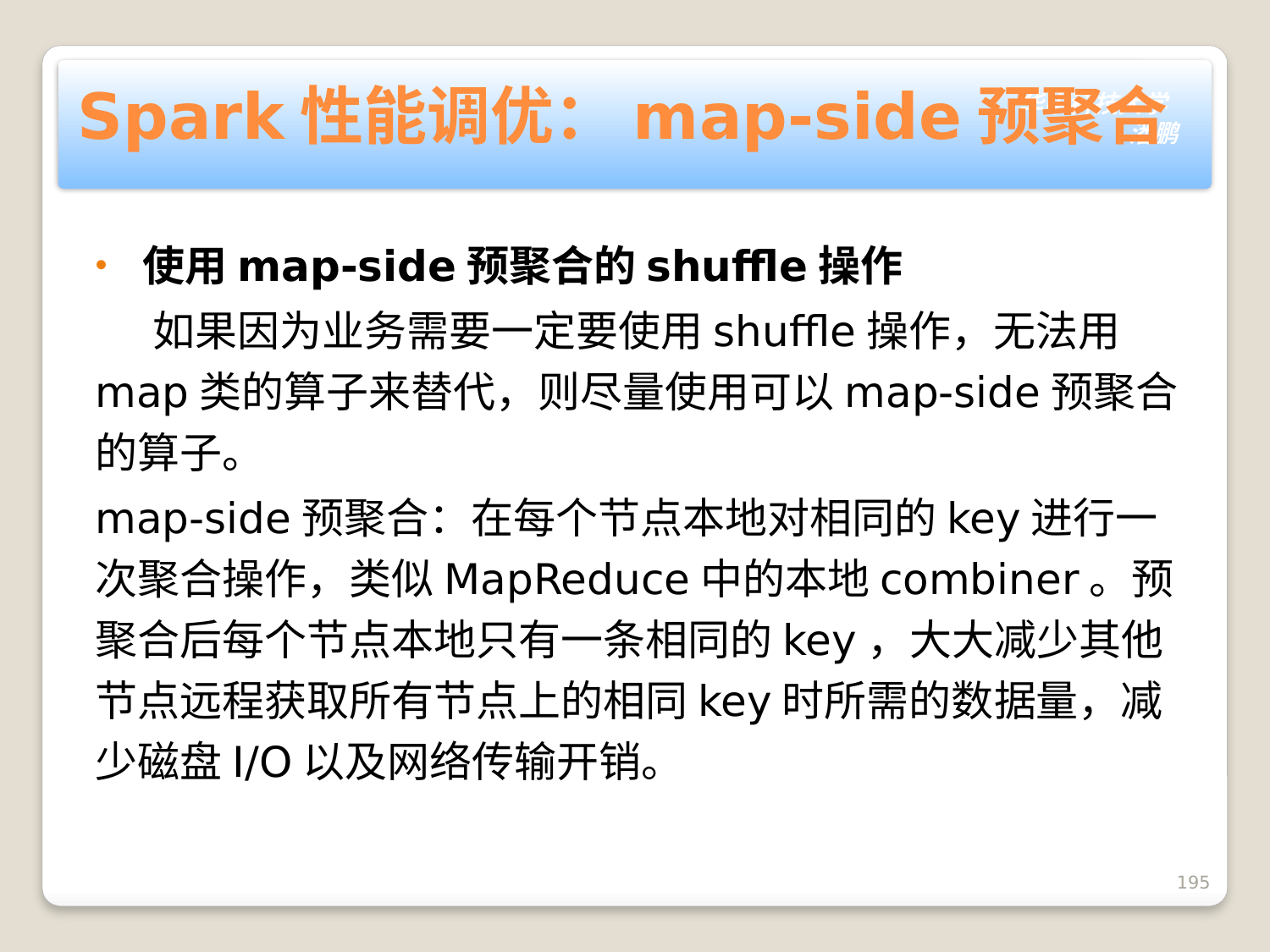

# Spark性能调优：map-side预聚合
使用map-side预聚合的shuffle操作
     如果因为业务需要一定要使用shuffle操作，无法用map类的算子来替代，则尽量使用可以map-side预聚合的算子。
map-side预聚合：在每个节点本地对相同的key进行一次聚合操作，类似MapReduce中的本地combiner。预聚合后每个节点本地只有一条相同的key，大大减少其他节点远程获取所有节点上的相同key时所需的数据量，减少磁盘I/O以及网络传输开销。
195